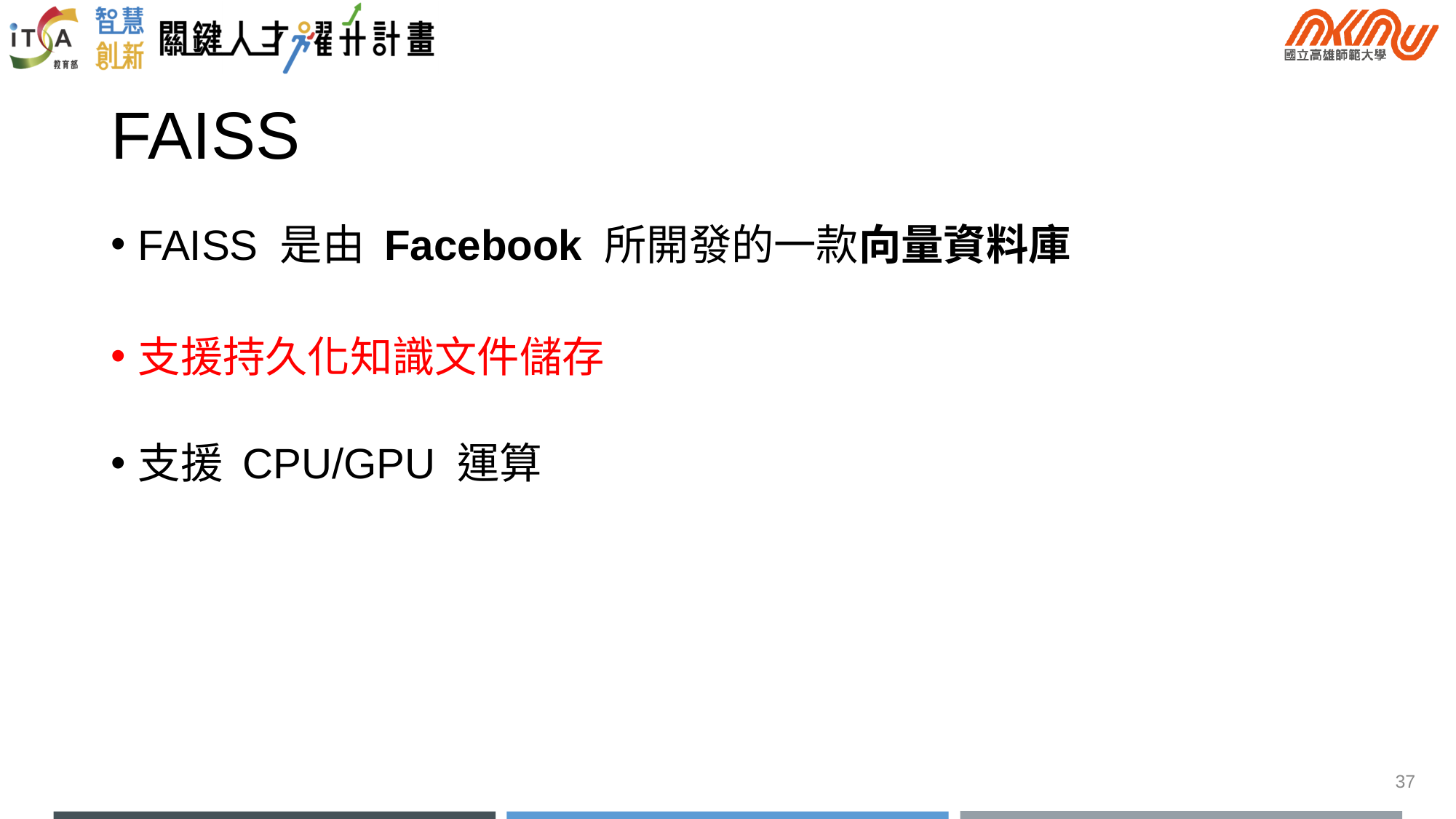

# FAISS
FAISS 是由 Facebook 所開發的一款向量資料庫
支援持久化知識文件儲存
支援 CPU/GPU 運算
37